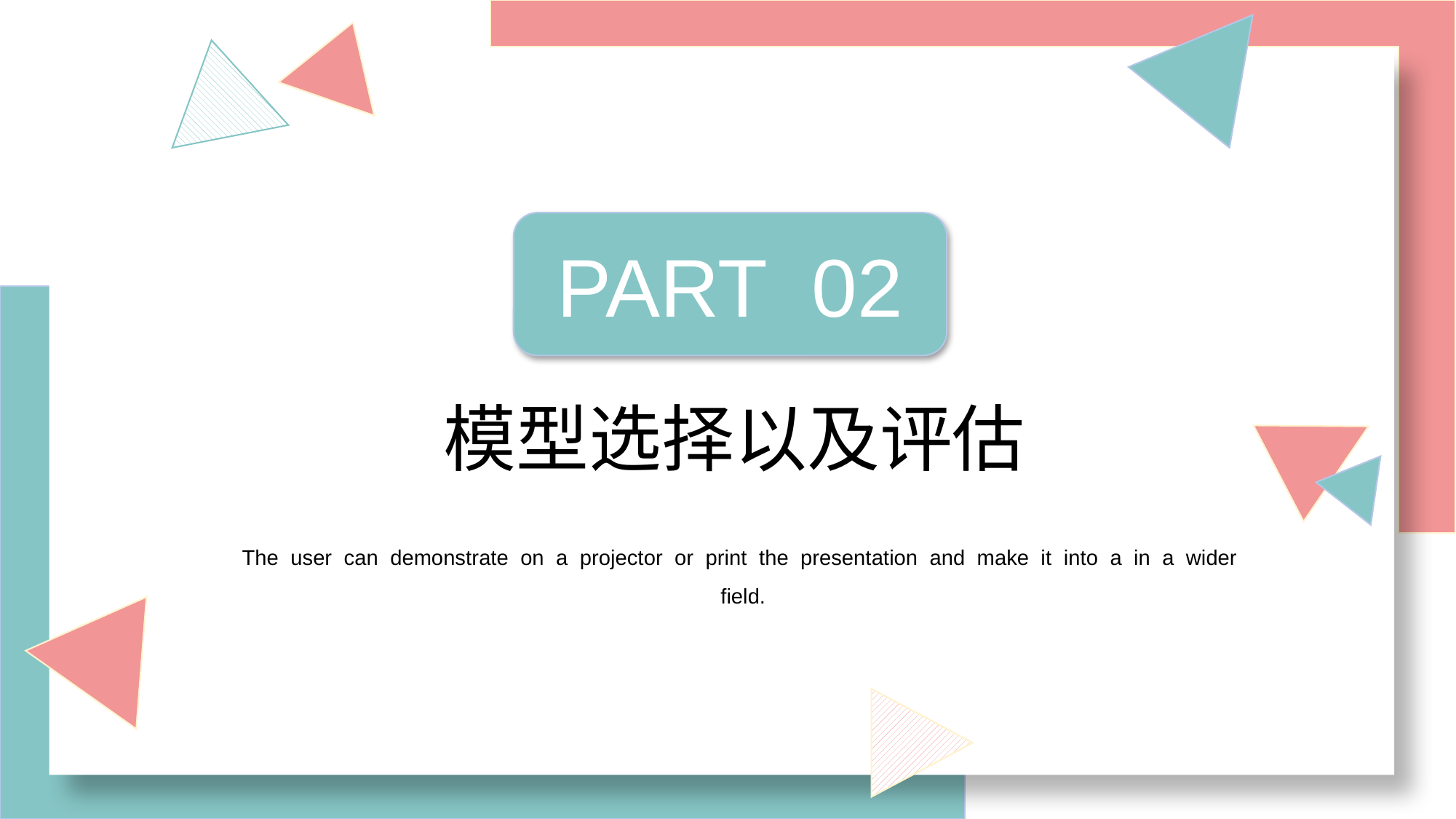

PART  02

模型选择以及评估

The  user  can  demonstrate  on  a  projector  or  print  the  presentation  and  make  it  into  a  in  a  wider  field.